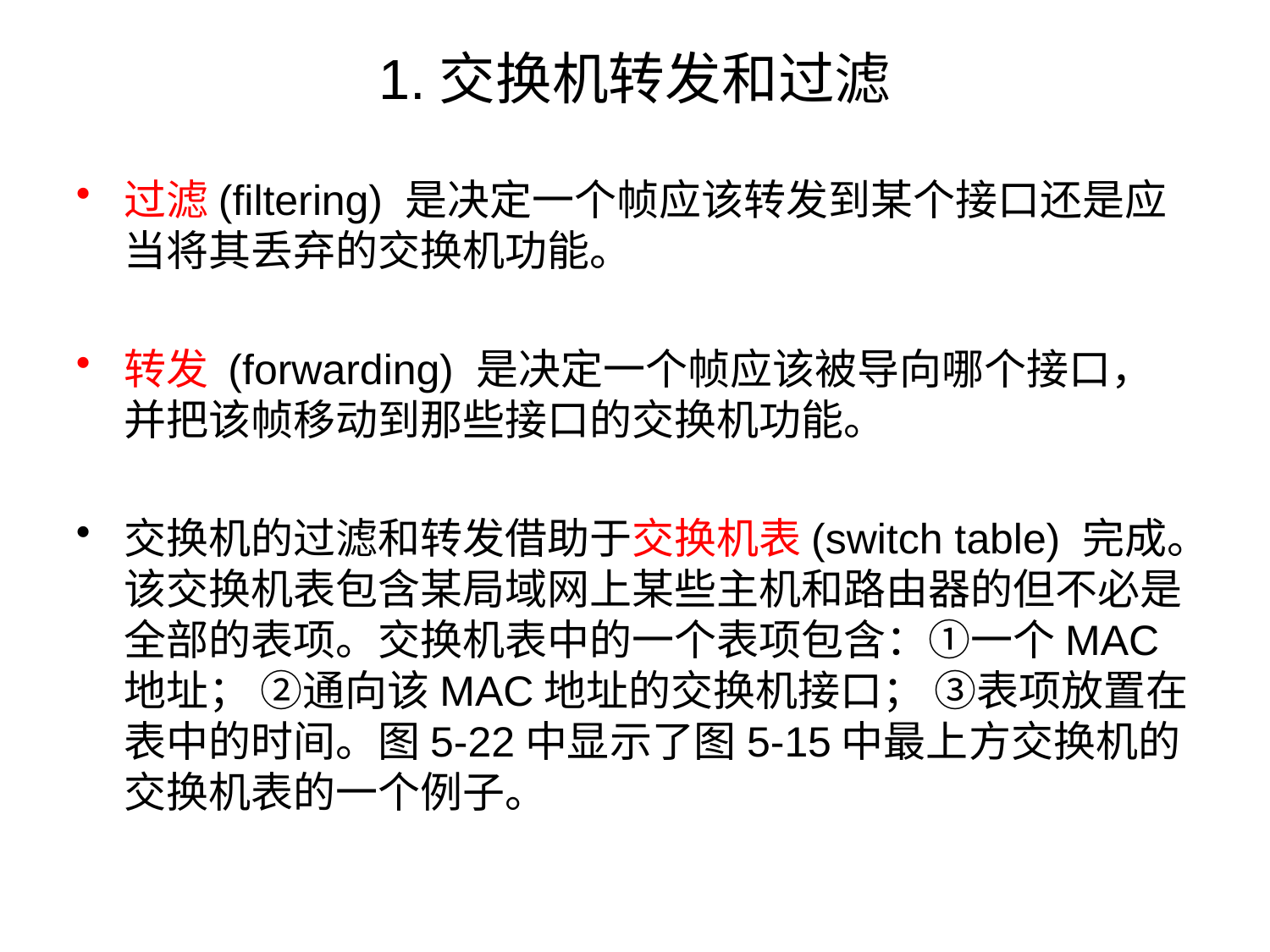

# 1.交换机转发和过滤
过滤(filtering) 是决定一个帧应该转发到某个接口还是应当将其丢弃的交换机功能。

转发 (forwarding) 是决定一个帧应该被导向哪个接口， 并把该帧移动到那些接口的交换机功能。

交换机的过滤和转发借助于交换机表(switch table) 完成。该交换机表包含某局域网上某些主机和路由器的但不必是全部的表项。交换机表中的一个表项包含：①一个MAC地址； ②通向该MAC地址的交换机接口； ③表项放置在表中的时间。图5-22中显示了图5-15中最上方交换机的交换机表的一个例子。